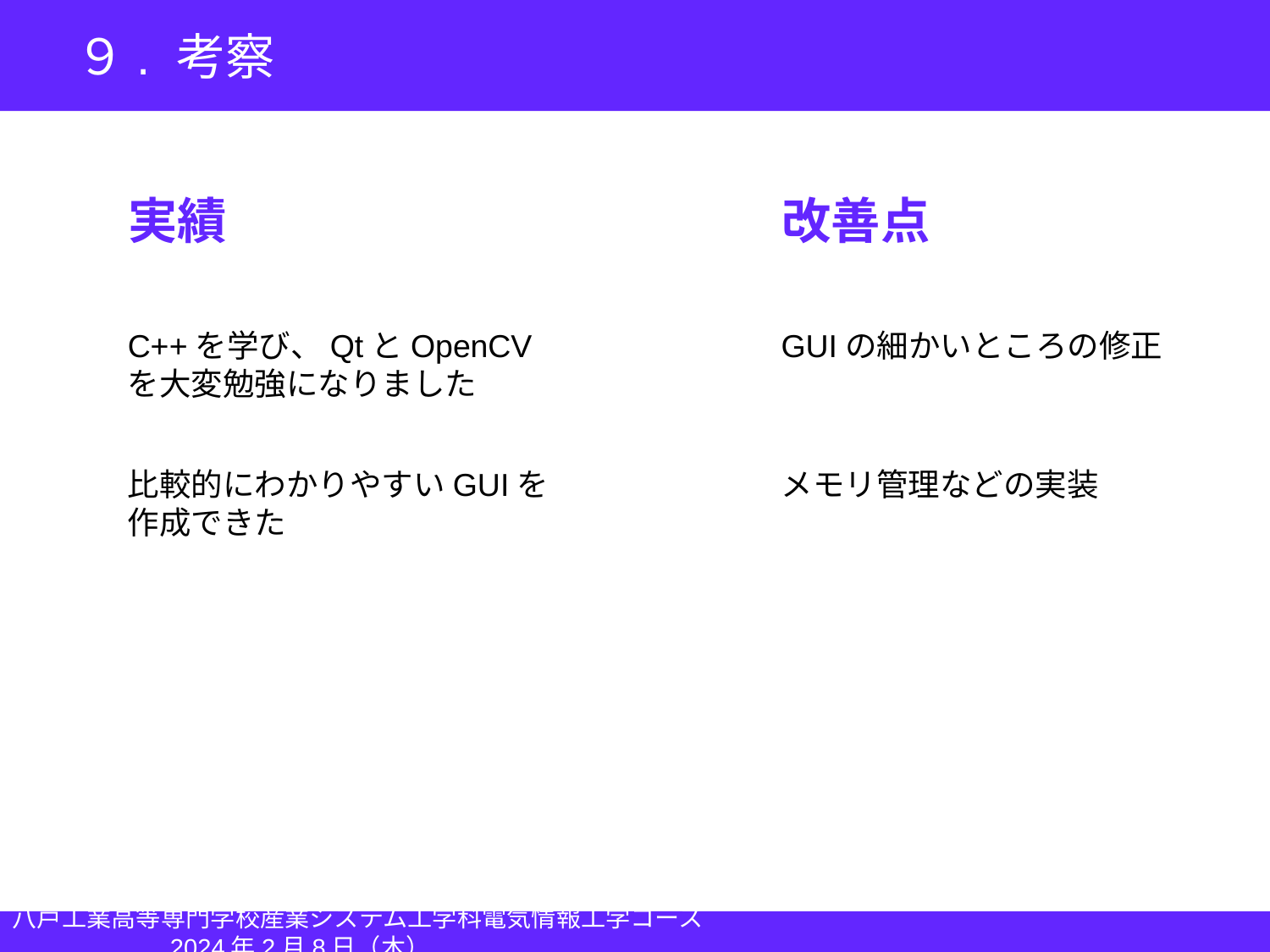

９. 考察
実績
改善点
GUIの細かいところの修正
C++を学び、QtとOpenCVを大変勉強になりました
比較的にわかりやすいGUIを作成できた
メモリ管理などの実装
八戸工業高等専門学校産業システム工学科電気情報工学コース					　2024年2月8日（木）